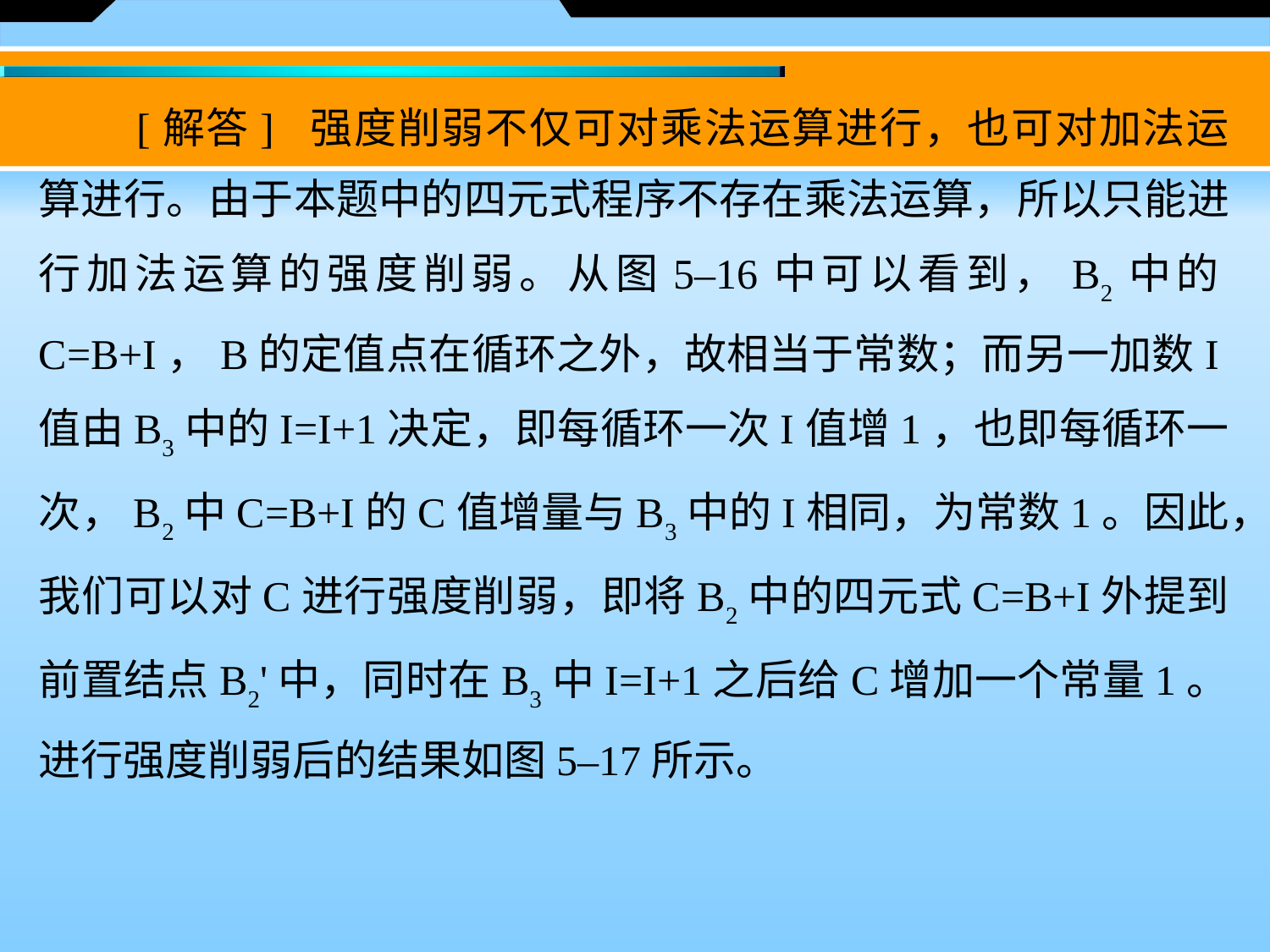

[解答]  强度削弱不仅可对乘法运算进行，也可对加法运算进行。由于本题中的四元式程序不存在乘法运算，所以只能进行加法运算的强度削弱。从图5–16中可以看到，B2中的C=B+I，B的定值点在循环之外，故相当于常数；而另一加数I值由B3中的I=I+1决定，即每循环一次I值增1，也即每循环一次，B2中C=B+I的C值增量与B3中的I相同，为常数1。因此，我们可以对C进行强度削弱，即将B2中的四元式C=B+I外提到前置结点B2'中，同时在B3中I=I+1之后给C增加一个常量1。进行强度削弱后的结果如图5–17所示。